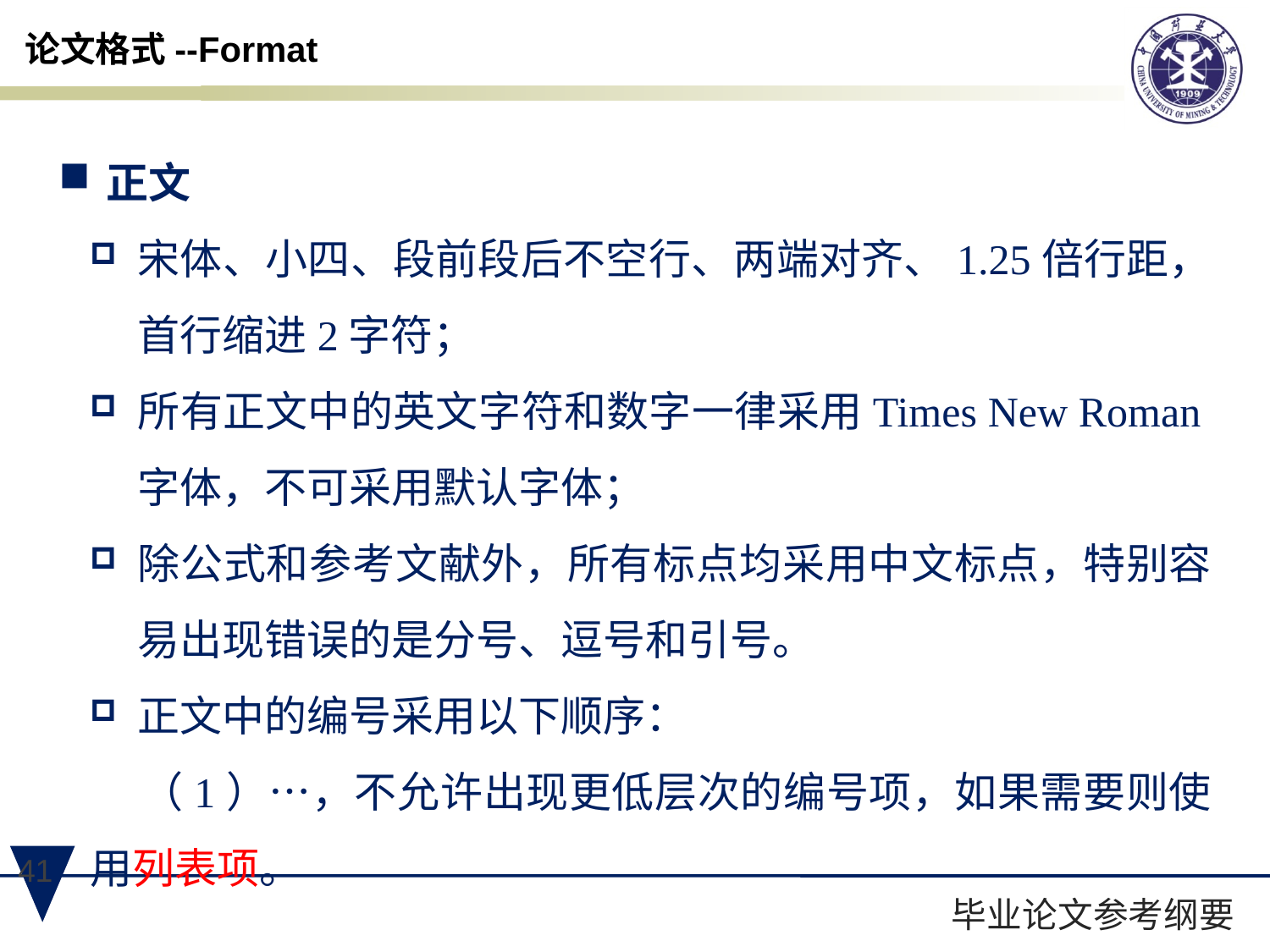

论文格式--Format
正文
宋体、小四、段前段后不空行、两端对齐、1.25倍行距，首行缩进2字符；
所有正文中的英文字符和数字一律采用Times New Roman字体，不可采用默认字体；
除公式和参考文献外，所有标点均采用中文标点，特别容易出现错误的是分号、逗号和引号。
正文中的编号采用以下顺序：
    （1）…，不允许出现更低层次的编号项，如果需要则使用列表项。